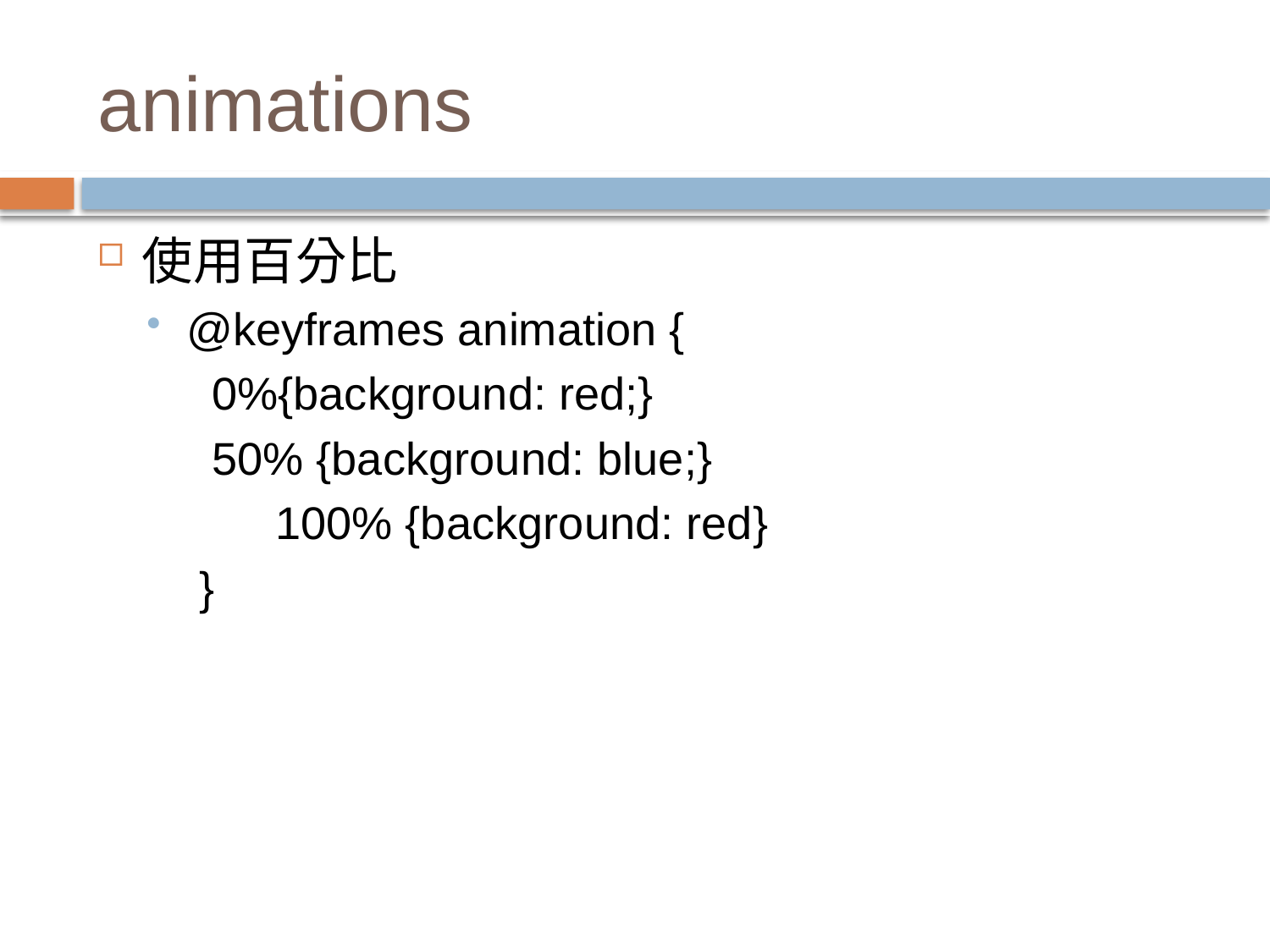

# animations
使用百分比
@keyframes animation {
     0%{background: red;}
     50% {background: blue;}
	100% {background: red}
    }